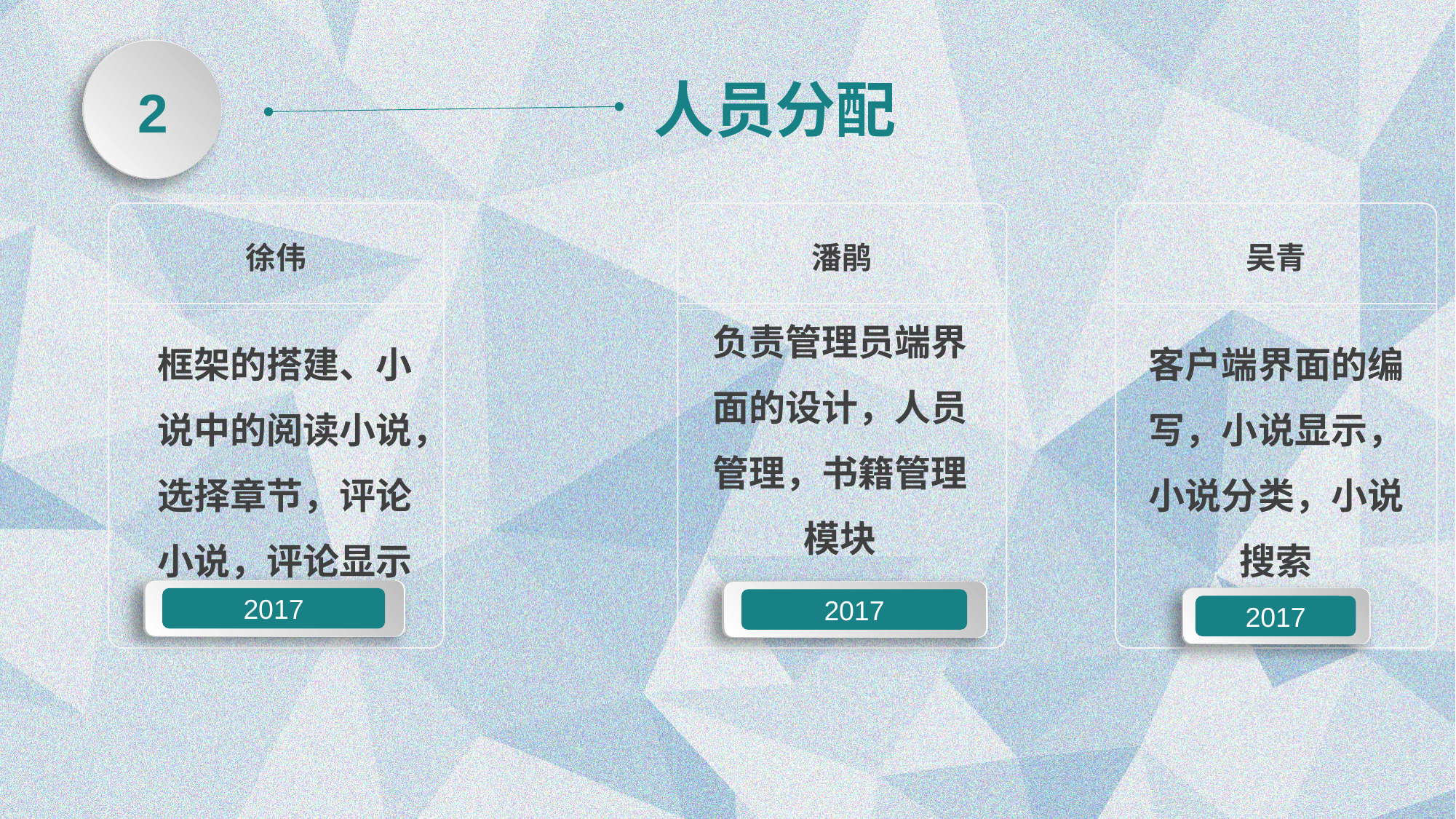

人员分配
2

徐伟
框架的搭建、小说中的阅读小说，选择章节，评论小说，评论显示

潘鹃
负责管理员端界面的设计，人员管理，书籍管理模块

吴青
客户端界面的编写，小说显示，小说分类，小说搜索

2017

2017

2017